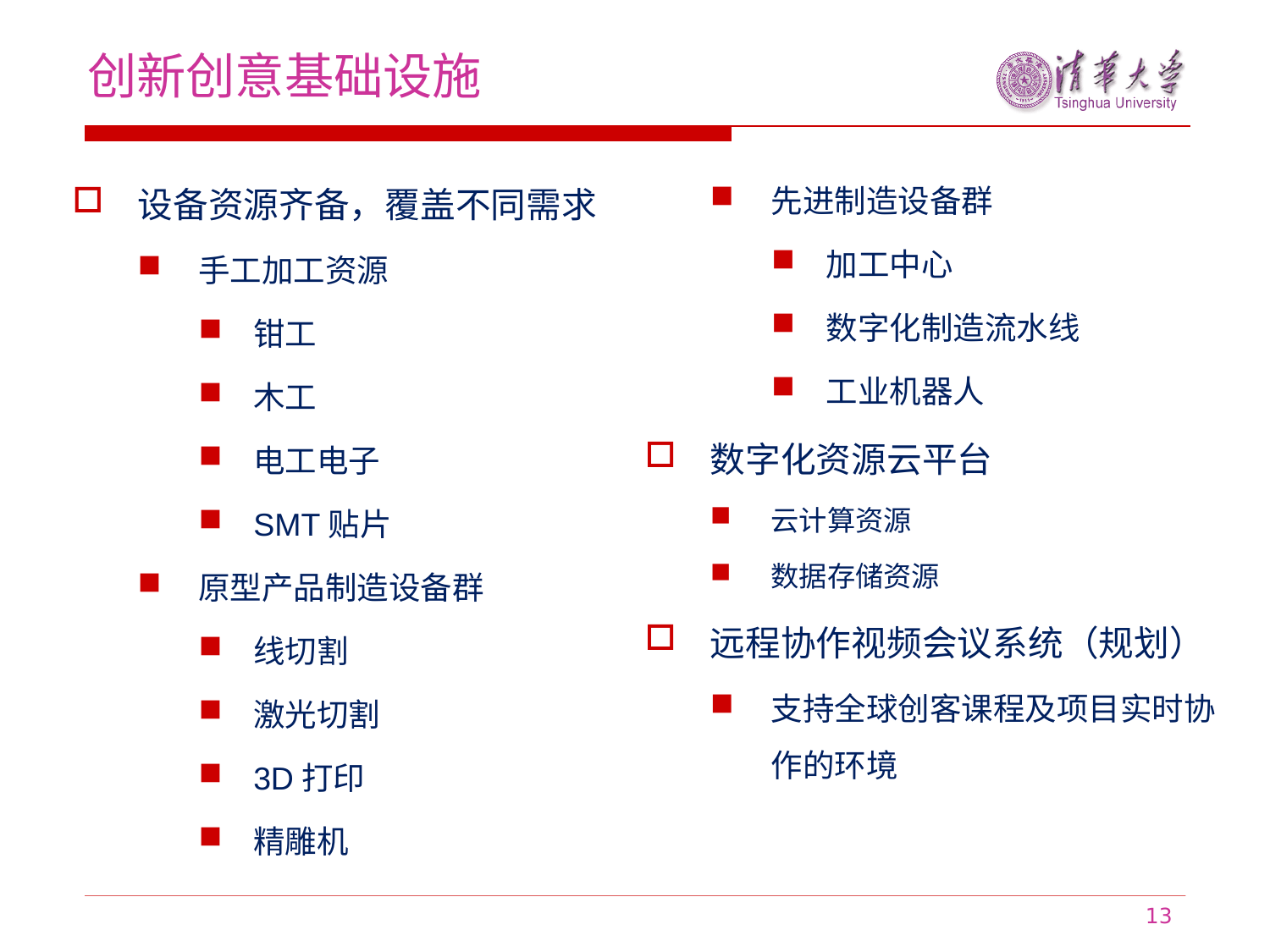

创新创意基础设施
设备资源齐备，覆盖不同需求
手工加工资源
钳工
木工
电工电子
SMT贴片
原型产品制造设备群
线切割
激光切割
3D打印
精雕机
先进制造设备群
加工中心
数字化制造流水线
工业机器人
数字化资源云平台
云计算资源
数据存储资源
远程协作视频会议系统（规划）
支持全球创客课程及项目实时协作的环境
13